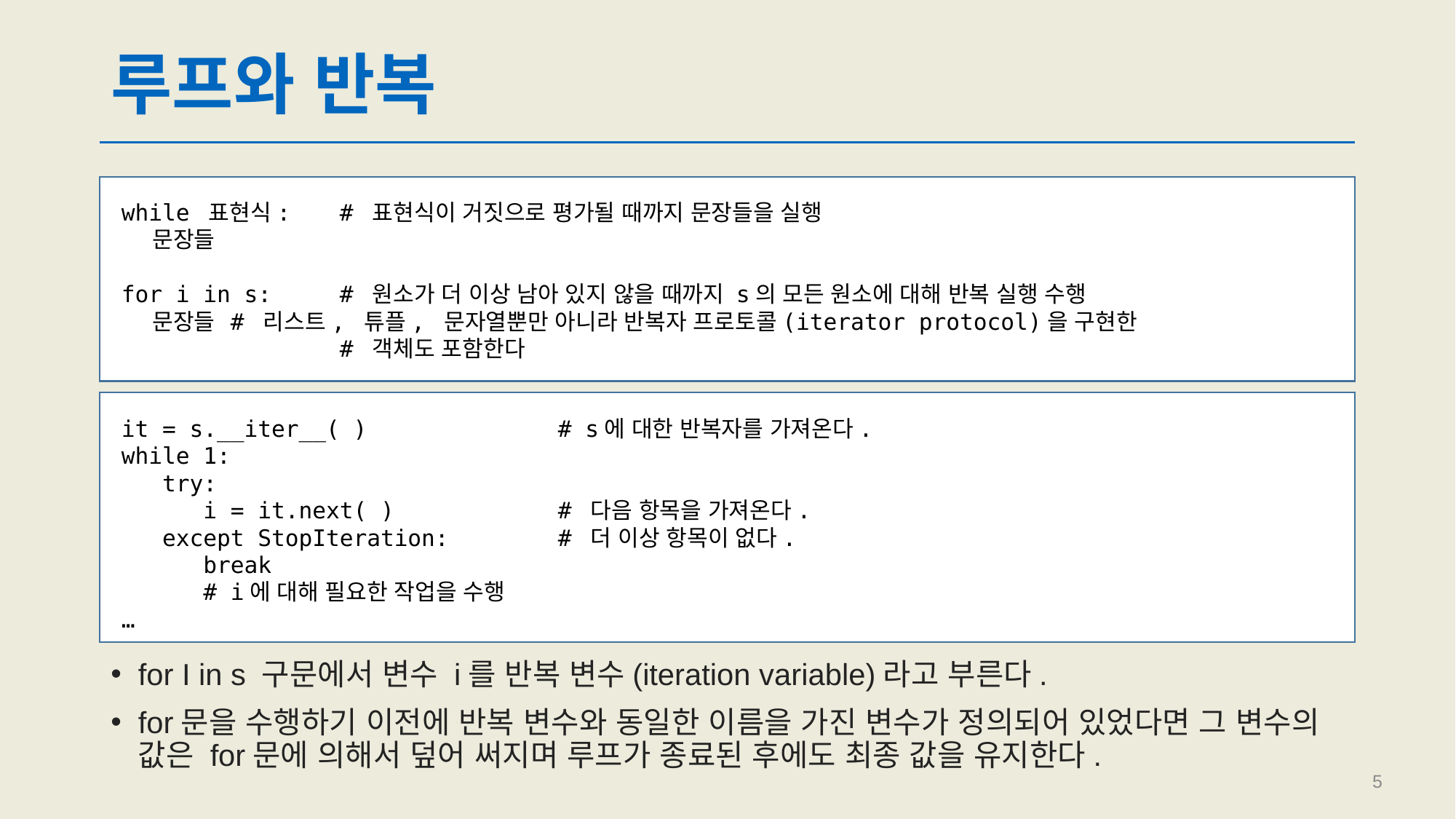

# 루프와 반복
while 표현식:	# 표현식이 거짓으로 평가될 때까지 문장들을 실행
    문장들

for i in s:	# 원소가 더 이상 남아 있지 않을 때까지 s의 모든 원소에 대해 반복 실행 수행
    문장들	# 리스트, 튜플, 문자열뿐만 아니라 반복자 프로토콜(iterator protocol)을 구현한
		# 객체도 포함한다

it = s.__iter__( )		# s에 대한 반복자를 가져온다.
while 1:
   try:
      i = it.next( )		# 다음 항목을 가져온다.
   except StopIteration:	# 더 이상 항목이 없다.
      break
      # i에 대해 필요한 작업을 수행
…

for I in s 구문에서 변수 i를 반복 변수(iteration variable)라고 부른다.
for문을 수행하기 이전에 반복 변수와 동일한 이름을 가진 변수가 정의되어 있었다면 그 변수의 값은 for문에 의해서 덮어 써지며 루프가 종료된 후에도 최종 값을 유지한다.
5